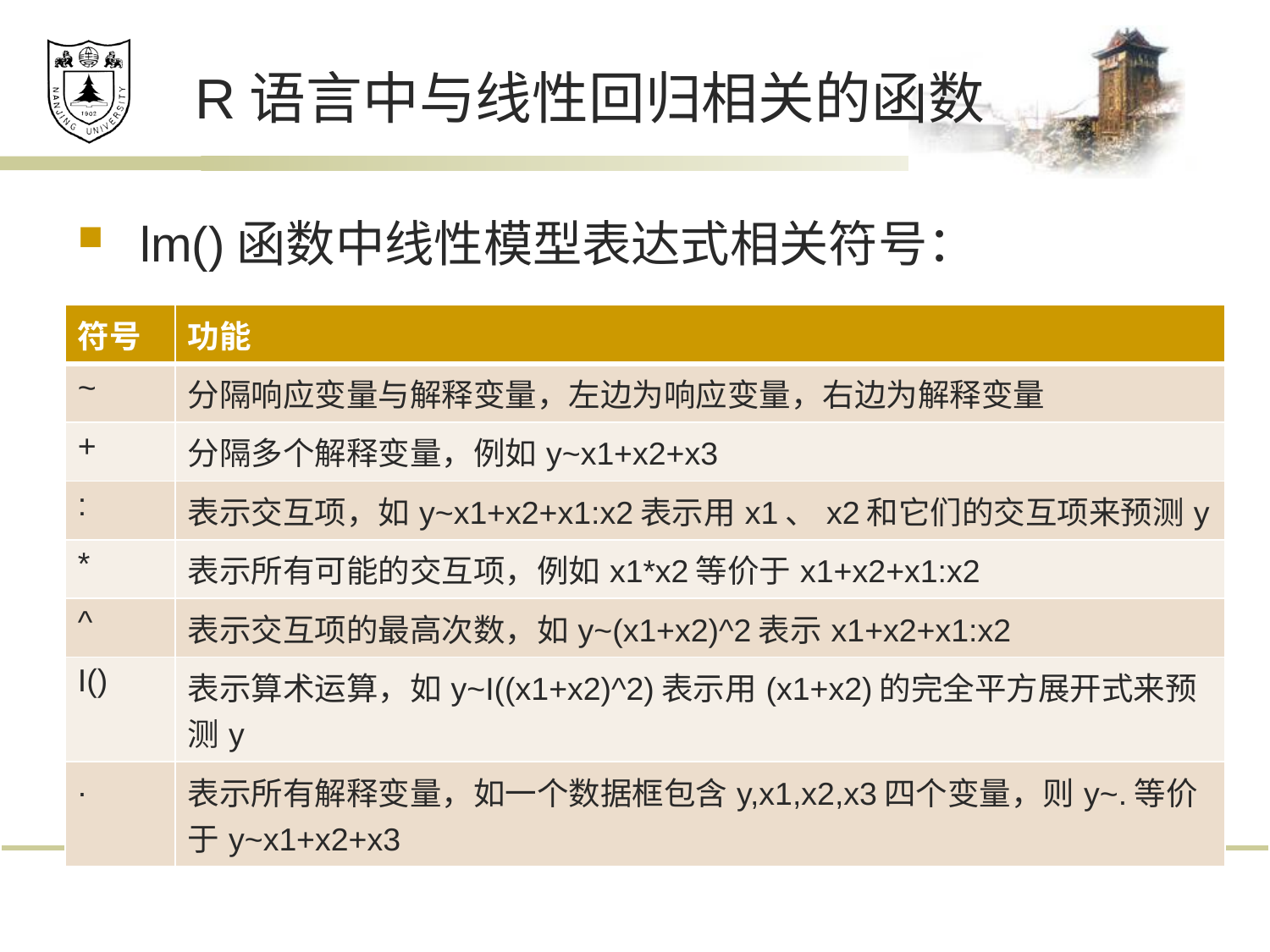

# R语言中与线性回归相关的函数
lm()函数中线性模型表达式相关符号：
| 符号 | 功能 |
| --- | --- |
| ~ | 分隔响应变量与解释变量，左边为响应变量，右边为解释变量 |
| + | 分隔多个解释变量，例如y~x1+x2+x3 |
| : | 表示交互项，如y~x1+x2+x1:x2表示用x1、x2和它们的交互项来预测y |
| \* | 表示所有可能的交互项，例如x1\*x2等价于x1+x2+x1:x2 |
| ^ | 表示交互项的最高次数，如y~(x1+x2)^2表示x1+x2+x1:x2 |
| I() | 表示算术运算，如y~I((x1+x2)^2)表示用(x1+x2)的完全平方展开式来预测y |
| . | 表示所有解释变量，如一个数据框包含y,x1,x2,x3四个变量，则y~.等价于y~x1+x2+x3 |